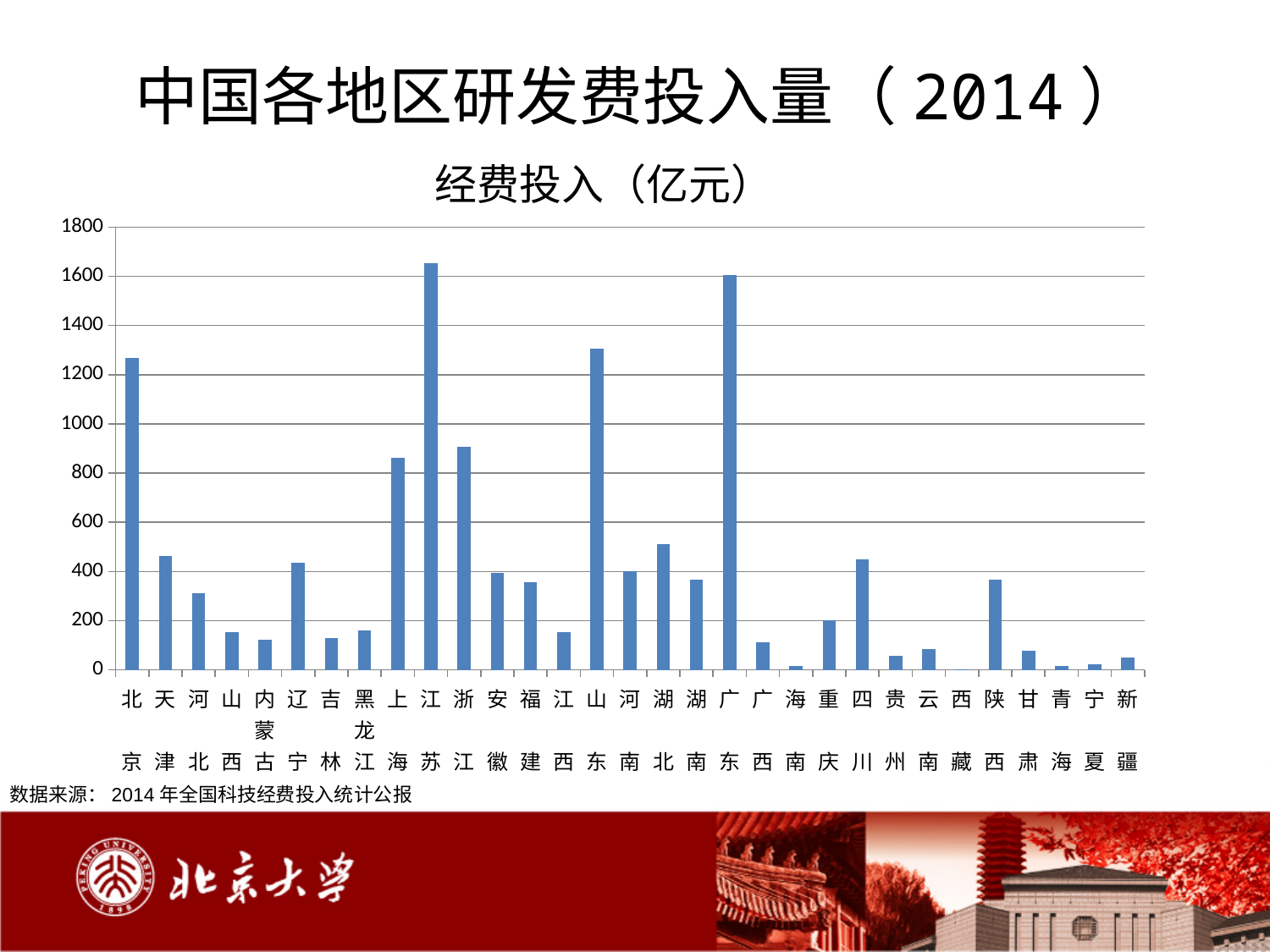

中国各地区研发费投入量（2014）
经费投入（亿元）

### Chart

| Category |  |
|---|---|
| 北　京 | 1268.8 |
| 天　津 | 464.7 |
| 河　北 | 313.1 |
| 山　西 | 152.2 |
| 内蒙古 | 122.1 |
| 辽　宁 | 435.2 |
| 吉　林 | 130.7 |
| 黑龙江 | 161.3 |
| 上　海 | 862.0 |
| 江　苏 | 1652.8 |
| 浙　江 | 907.9 |
| 安　徽 | 393.6 |
| 福　建 | 355.0 |
| 江　西 | 153.1 |
| 山　东 | 1304.1 |
| 河　南 | 400.0 |
| 湖　北 | 510.9 |
| 湖　南 | 367.9 |
| 广　东 | 1605.4 |
| 广　西 | 111.9 |
| 海　南 | 16.9 |
| 重　庆 | 201.9 |
| 四　川 | 449.3 |
| 贵　州 | 55.5 |
| 云　南 | 85.9 |
| 西　藏 | 2.4 |
| 陕　西 | 366.8 |
| 甘　肃 | 76.9 |
| 青　海 | 14.3 |
| 宁　夏 | 23.9 |
| 新　疆 | 49.2 |
数据来源：2014年全国科技经费投入统计公报